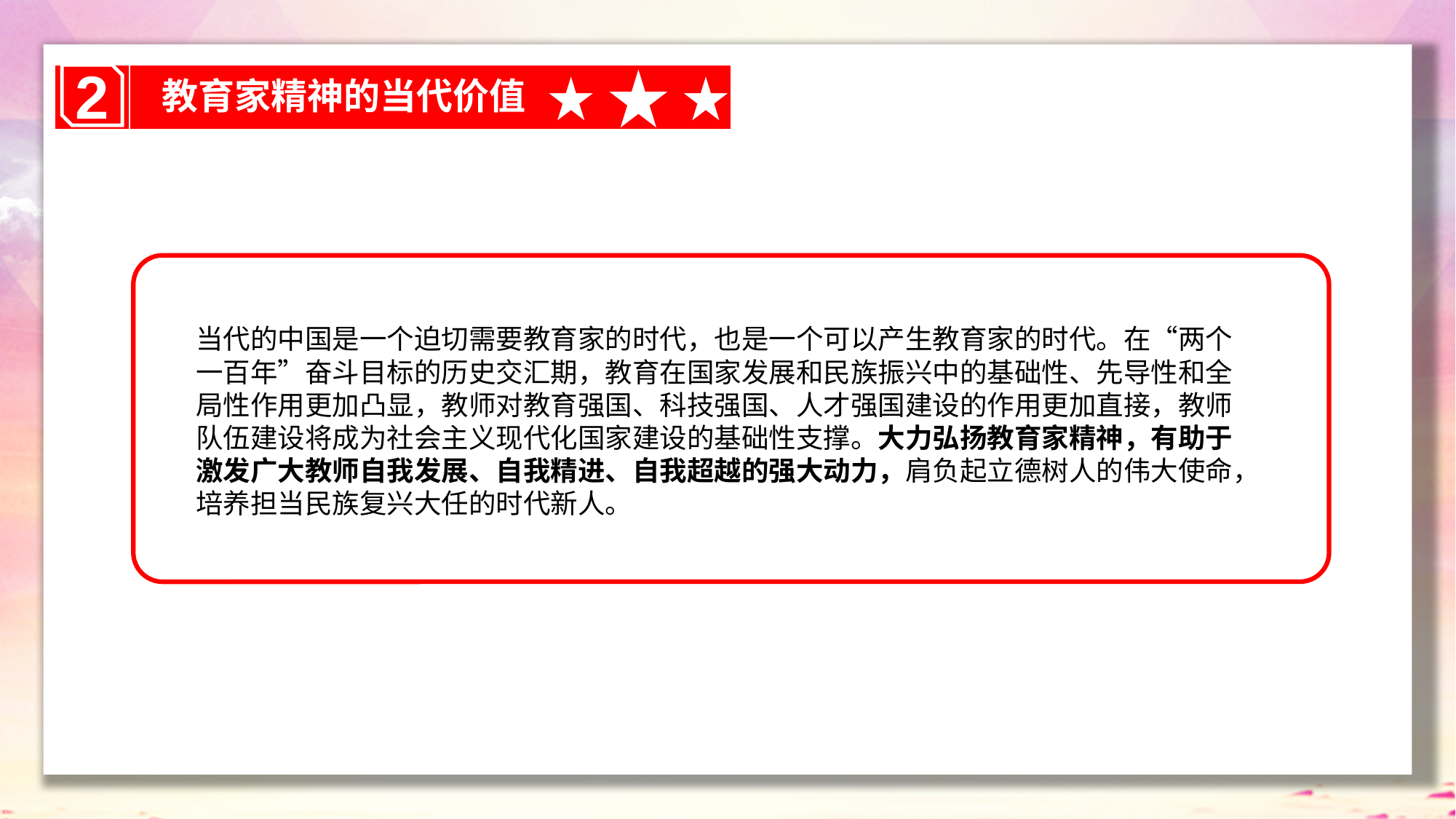

3
2

教育家精神的当代价值

当代的中国是一个迫切需要教育家的时代，也是一个可以产生教育家的时代。在“两个一百年”奋斗目标的历史交汇期，教育在国家发展和民族振兴中的基础性、先导性和全局性作用更加凸显，教师对教育强国、科技强国、人才强国建设的作用更加直接，教师队伍建设将成为社会主义现代化国家建设的基础性支撑。大力弘扬教育家精神，有助于激发广大教师自我发展、自我精进、自我超越的强大动力，肩负起立德树人的伟大使命，培养担当民族复兴大任的时代新人。